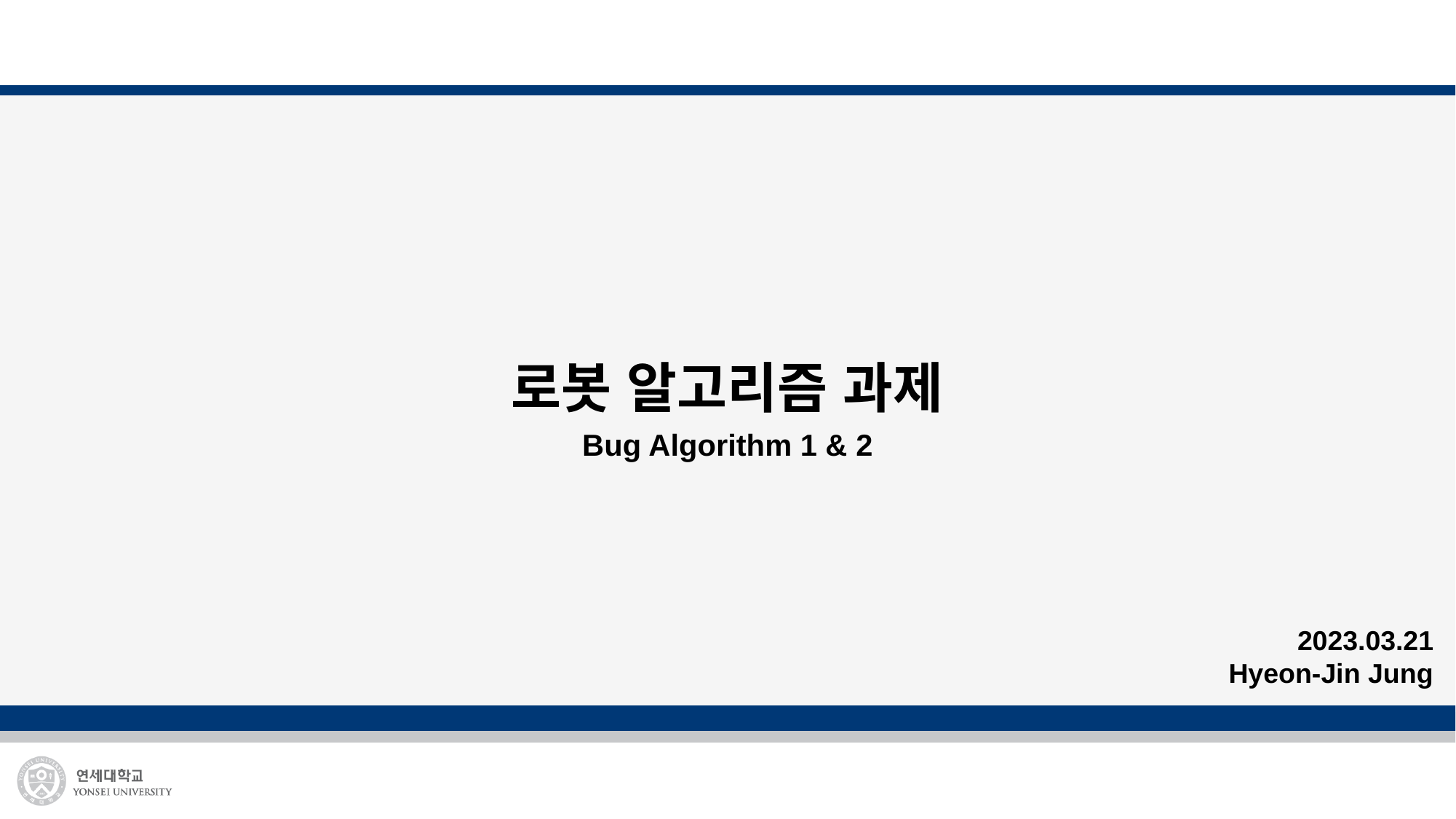

# 로봇 알고리즘 과제 Bug Algorithm 1 & 2
2023.03.21
Hyeon-Jin Jung